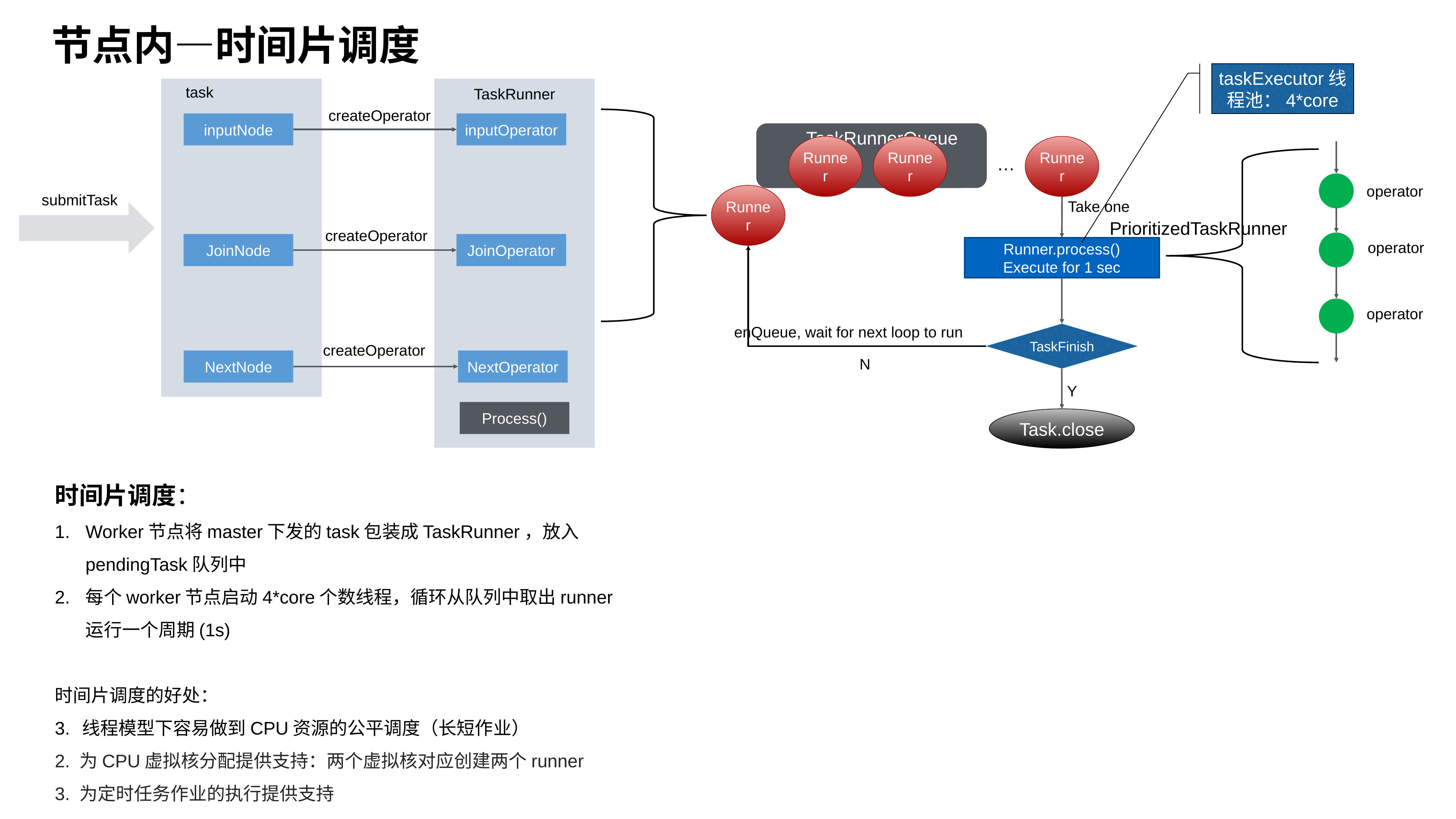

节点内—时间片调度
taskExecutor线程池：4*core

task
TaskRunner
createOperator

inputNode
inputOperator

TaskRunnerQueue
Runner
Runner
…
Runner

operator
submitTask
Take one
Runner
PrioritizedTaskRunner
createOperator

JoinNode
JoinOperator
operator
Runner.process()
Execute for 1 sec

operator
enQueue, wait for next loop to run
TaskFinish
createOperator
NextOperator
NextNode
N
Y
Process()
Task.close
时间片调度：
Worker节点将master下发的task包装成TaskRunner，放入pendingTask队列中
每个worker节点启动4*core个数线程，循环从队列中取出runner运行一个周期(1s)

时间片调度的好处：
线程模型下容易做到CPU资源的公平调度（长短作业）
2. 为CPU虚拟核分配提供支持：两个虚拟核对应创建两个runner
3. 为定时任务作业的执行提供支持